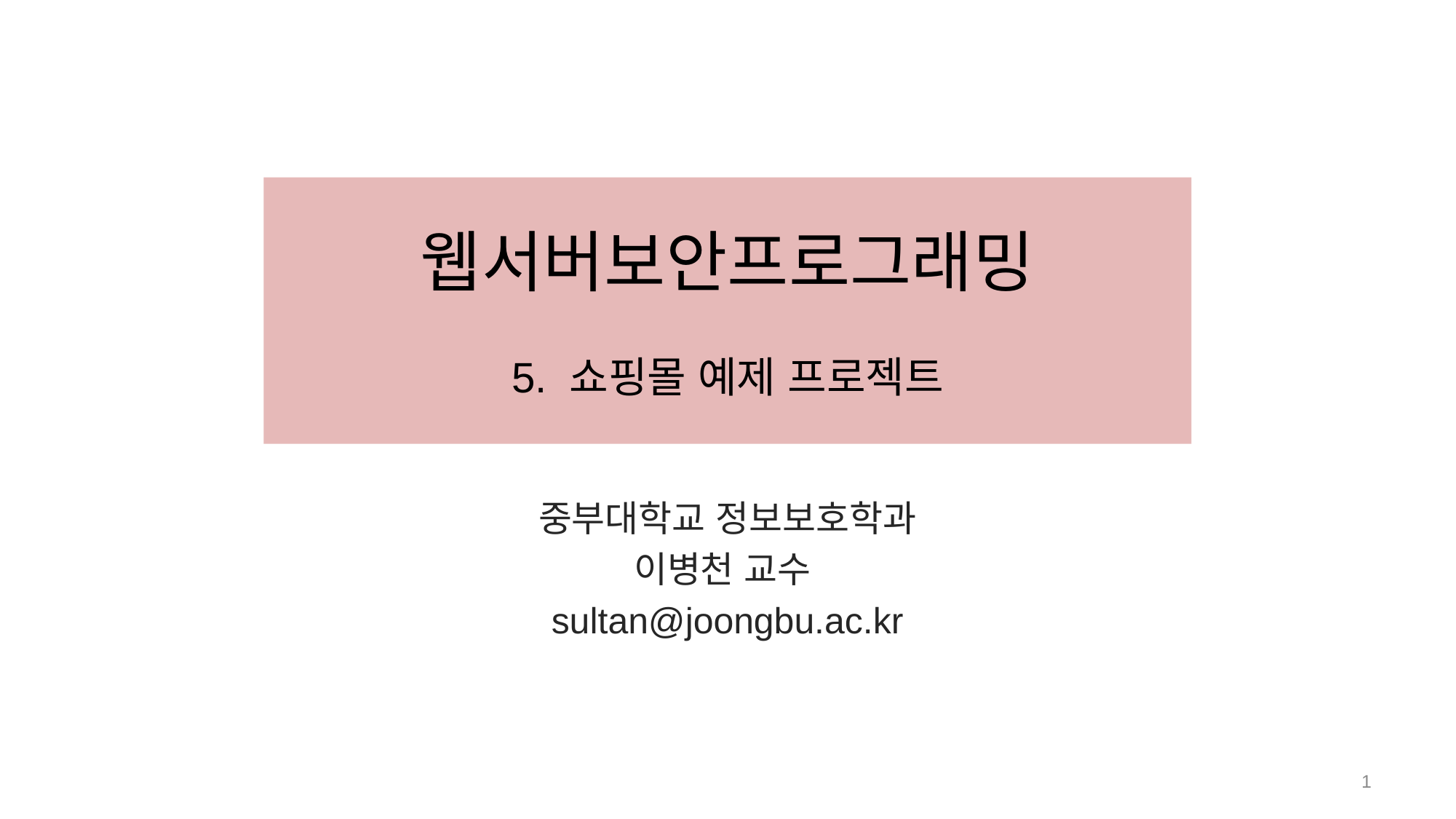

# 웹서버보안프로그래밍 5. 쇼핑몰 예제 프로젝트
중부대학교 정보보호학과
이병천 교수
sultan@joongbu.ac.kr
1